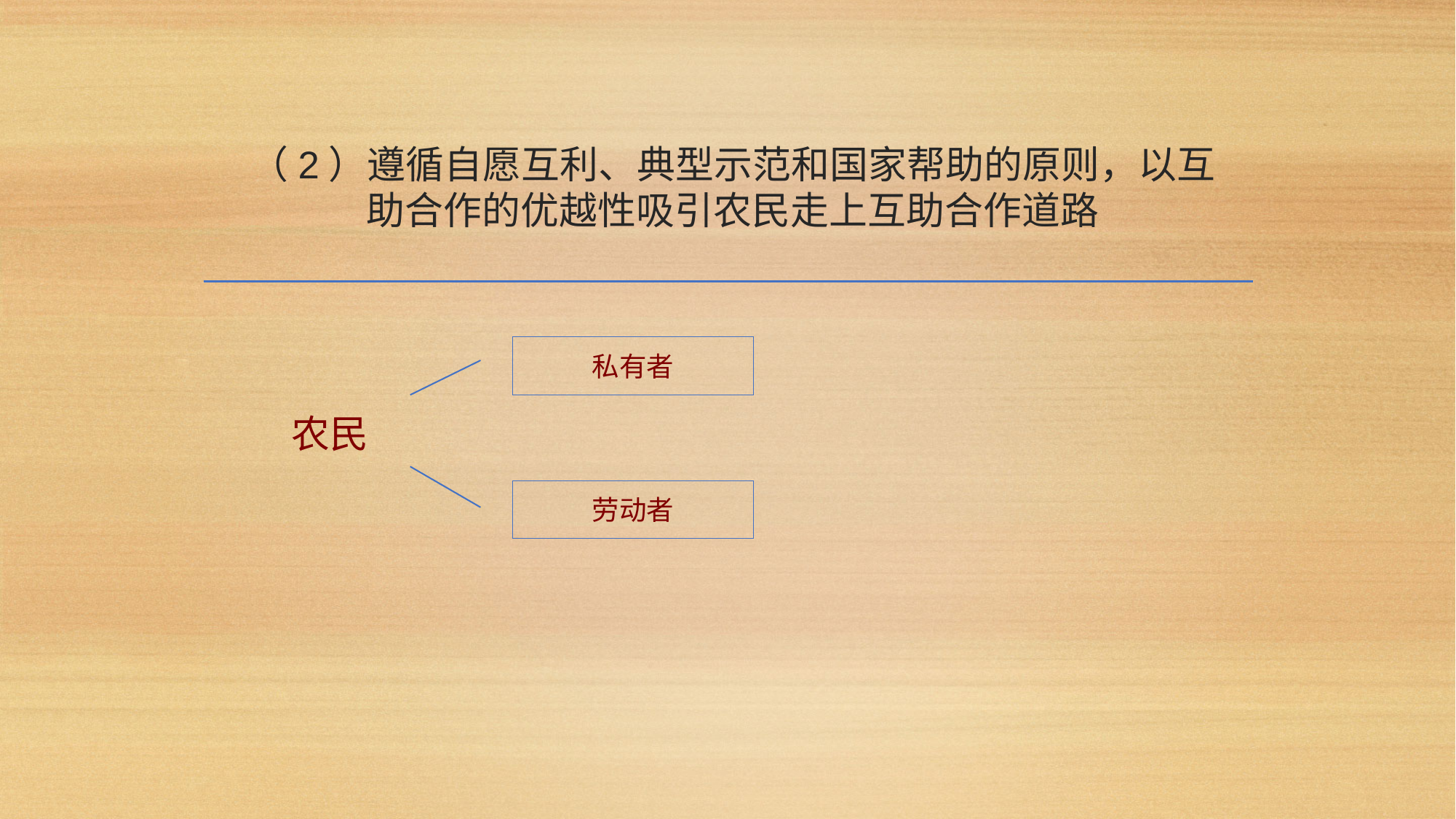

# （2）遵循自愿互利、典型示范和国家帮助的原则，以互助合作的优越性吸引农民走上互助合作道路
私有者

农民
劳动者